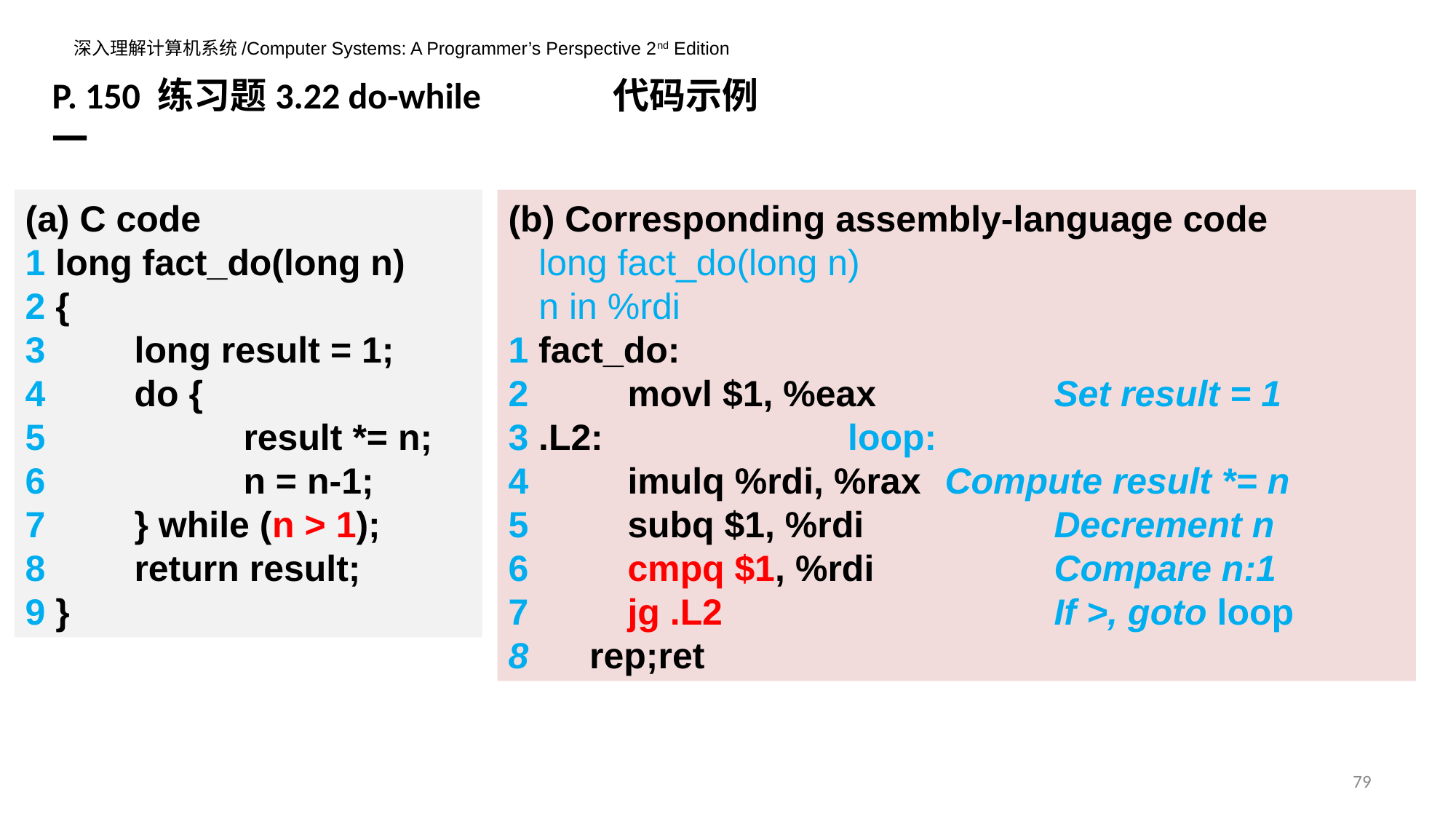

P. 150 练习题3.22 do-while               代码示例一
(a) C code
1 long fact_do(long n)
2 {
3 	long result = 1;
4 	do {
5 		result *= n;
6 		n = n-1;
7 	} while (n > 1);
8 	return result;
9 }
(b) Corresponding assembly-language code
   long fact_do(long n)
   n in %rdi
1 fact_do:
2 	 movl $1, %eax 		Set result = 1
3 .L2:                        loop:
4 	 imulq %rdi, %rax 	Compute result *= n
5 	 subq $1, %rdi 		Decrement n
6 	 cmpq $1, %rdi 		Compare n:1
7 	 jg .L2 			If >, goto loop
8      rep;ret
79